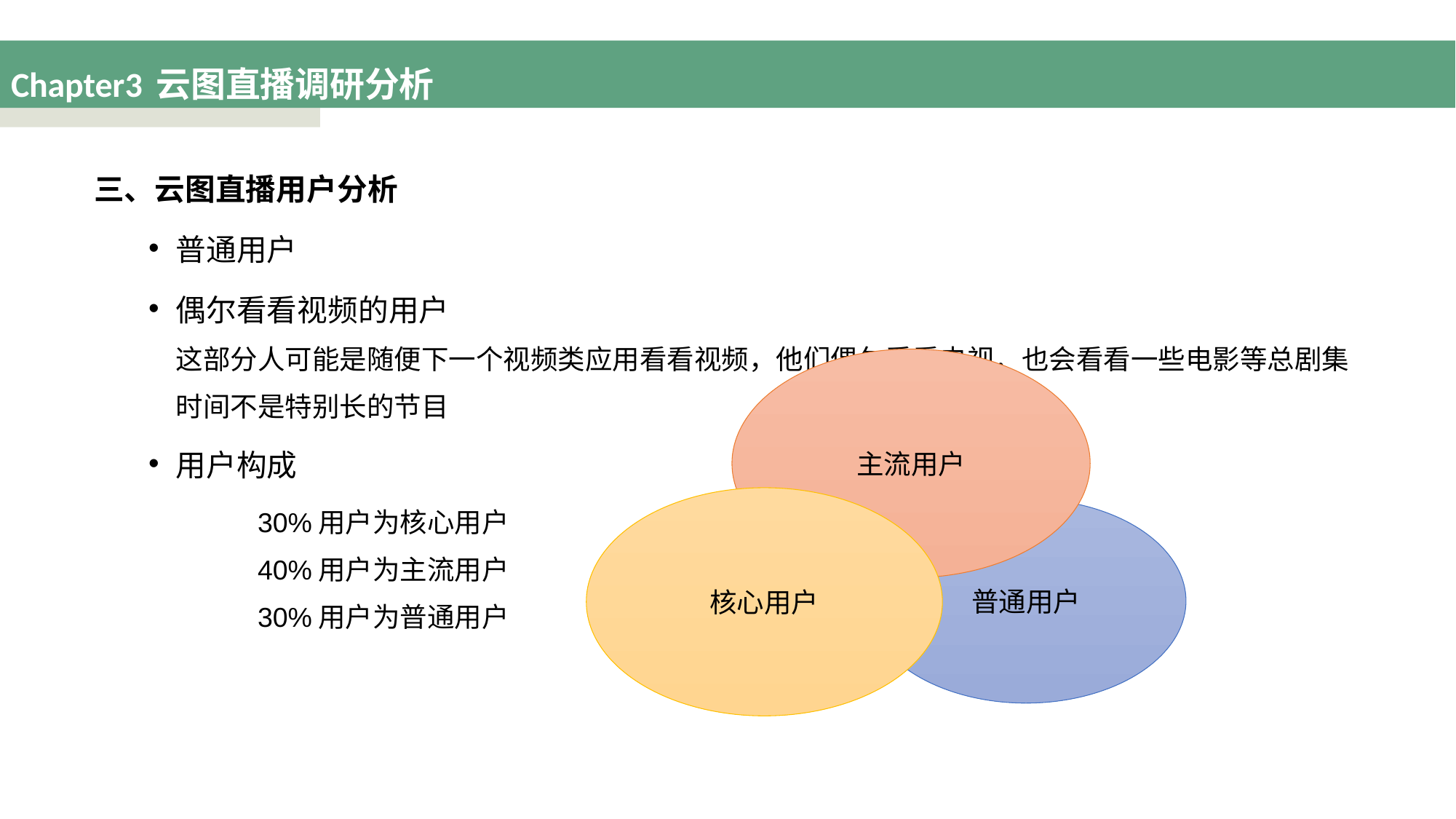

# Chapter3 云图直播调研分析
三、云图直播用户分析
普通用户
偶尔看看视频的用户
这部分人可能是随便下一个视频类应用看看视频，他们偶尔看看电视，也会看看一些电影等总剧集时间不是特别长的节目
用户构成
	30%用户为核心用户
	40%用户为主流用户
	30%用户为普通用户

主流用户
核心用户
普通用户